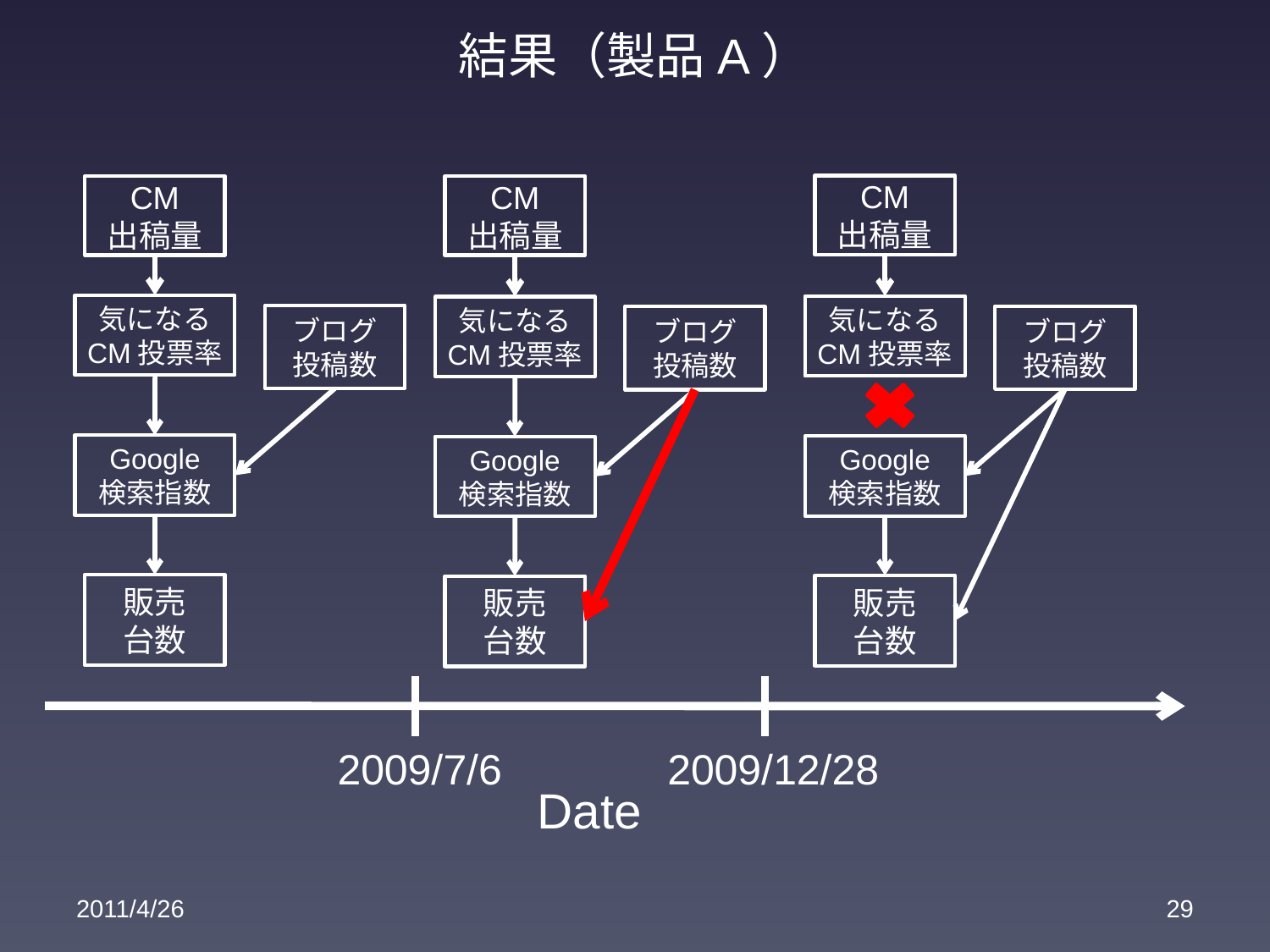

# 結果（製品A）
CM
出稿量
気になる
CM投票率
ブログ
投稿数
Google
検索指数
販売
台数
CM
出稿量
気になる
CM投票率
ブログ
投稿数
Google
検索指数
販売
台数
CM
出稿量
気になる
CM投票率
ブログ
投稿数
Google
検索指数
販売
台数

2009/7/6
2009/12/28
Date
2011/4/26
29